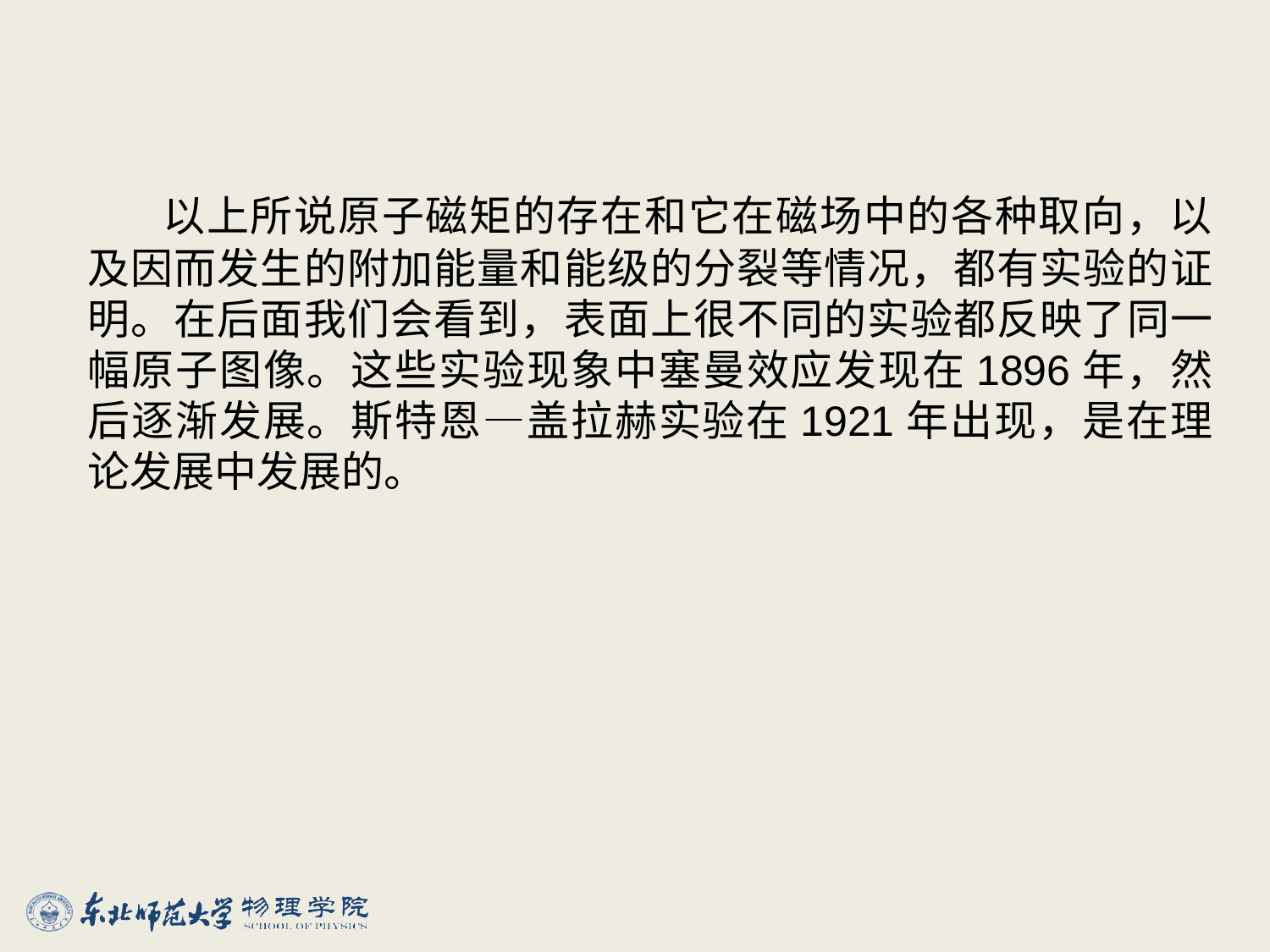

以上所说原子磁矩的存在和它在磁场中的各种取向，以及因而发生的附加能量和能级的分裂等情况，都有实验的证明。在后面我们会看到，表面上很不同的实验都反映了同一幅原子图像。这些实验现象中塞曼效应发现在1896年，然后逐渐发展。斯特恩—盖拉赫实验在1921年出现，是在理论发展中发展的。